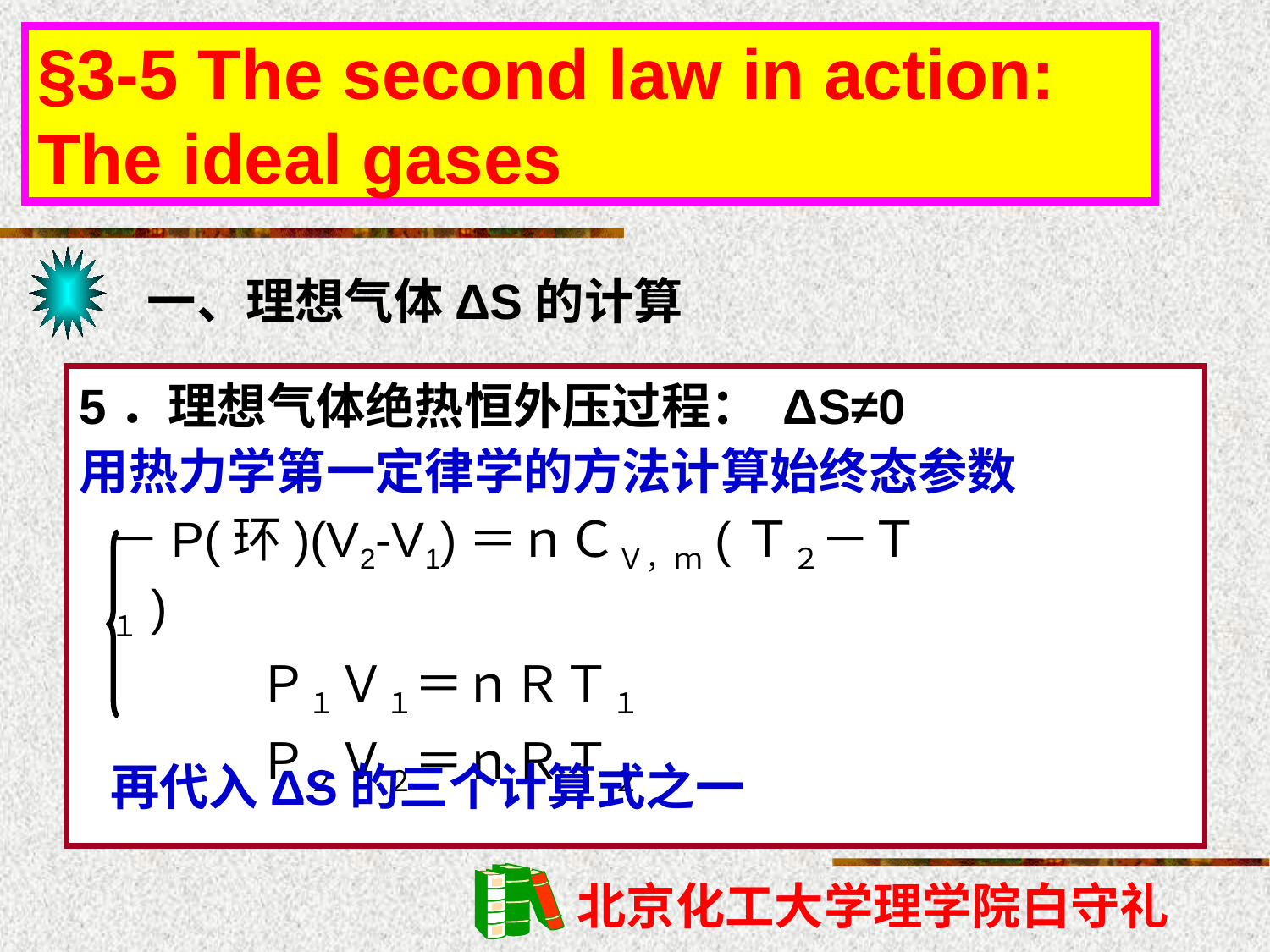

§3-5 The second law in action: The ideal gases

一、理想气体ΔS的计算
5．理想气体绝热恒外压过程： ΔS≠0
用热力学第一定律学的方法计算始终态参数

－P(环)(V2-V1)＝ｎＣＶ，ｍ(Ｔ２－Ｔ１)
　　　Ｐ１Ｖ１＝ｎＲＴ１
　　　Ｐ２Ｖ２＝ｎＲＴ２

再代入ΔS的三个计算式之一